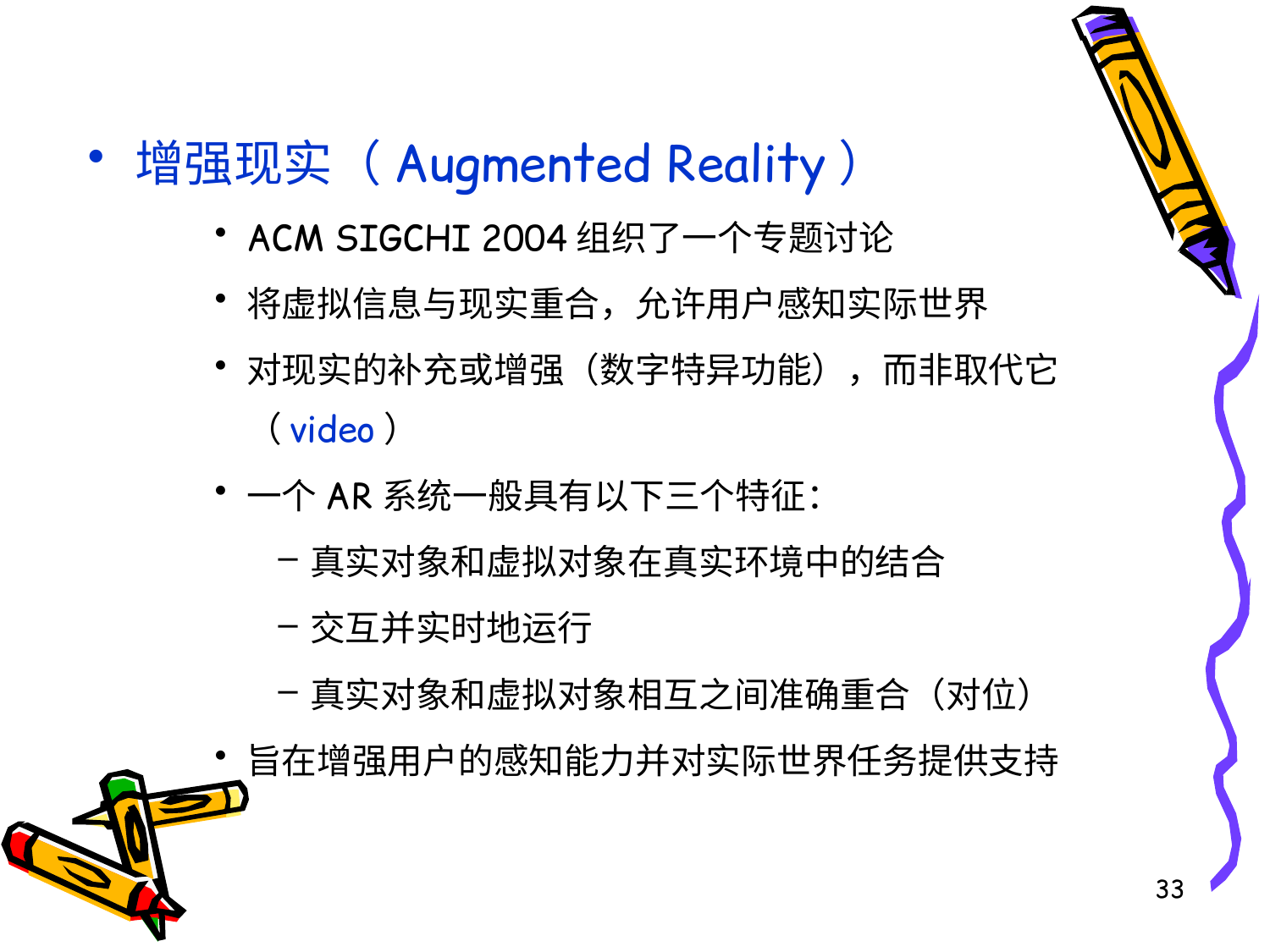

增强现实（Augmented Reality）
ACM SIGCHI 2004组织了一个专题讨论
将虚拟信息与现实重合，允许用户感知实际世界
对现实的补充或增强（数字特异功能），而非取代它（video）
一个AR系统一般具有以下三个特征：
真实对象和虚拟对象在真实环境中的结合
交互并实时地运行
真实对象和虚拟对象相互之间准确重合（对位）
旨在增强用户的感知能力并对实际世界任务提供支持

33